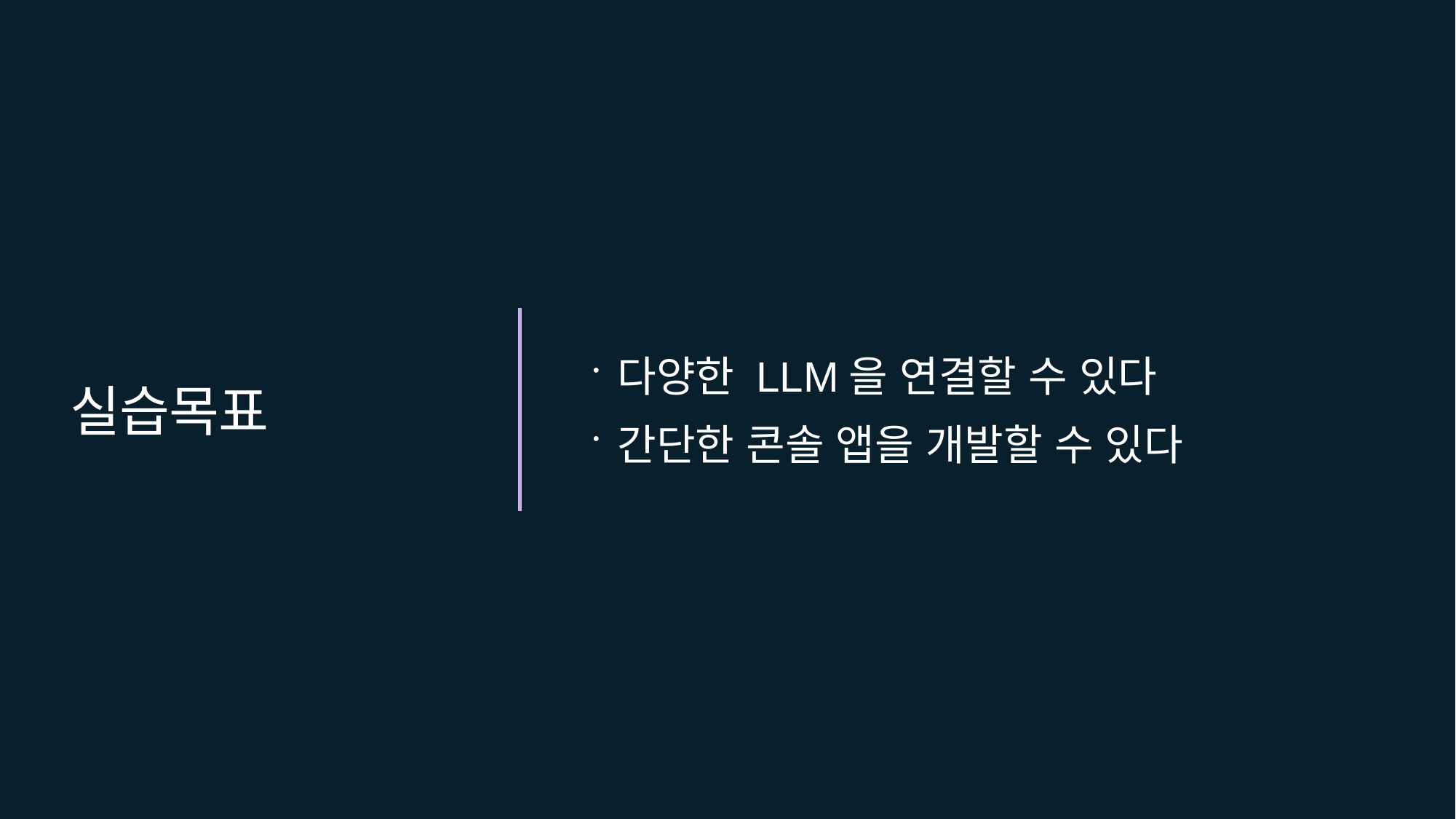

다양한 LLM을 연결할 수 있다
간단한 콘솔 앱을 개발할 수 있다
# 실습목표